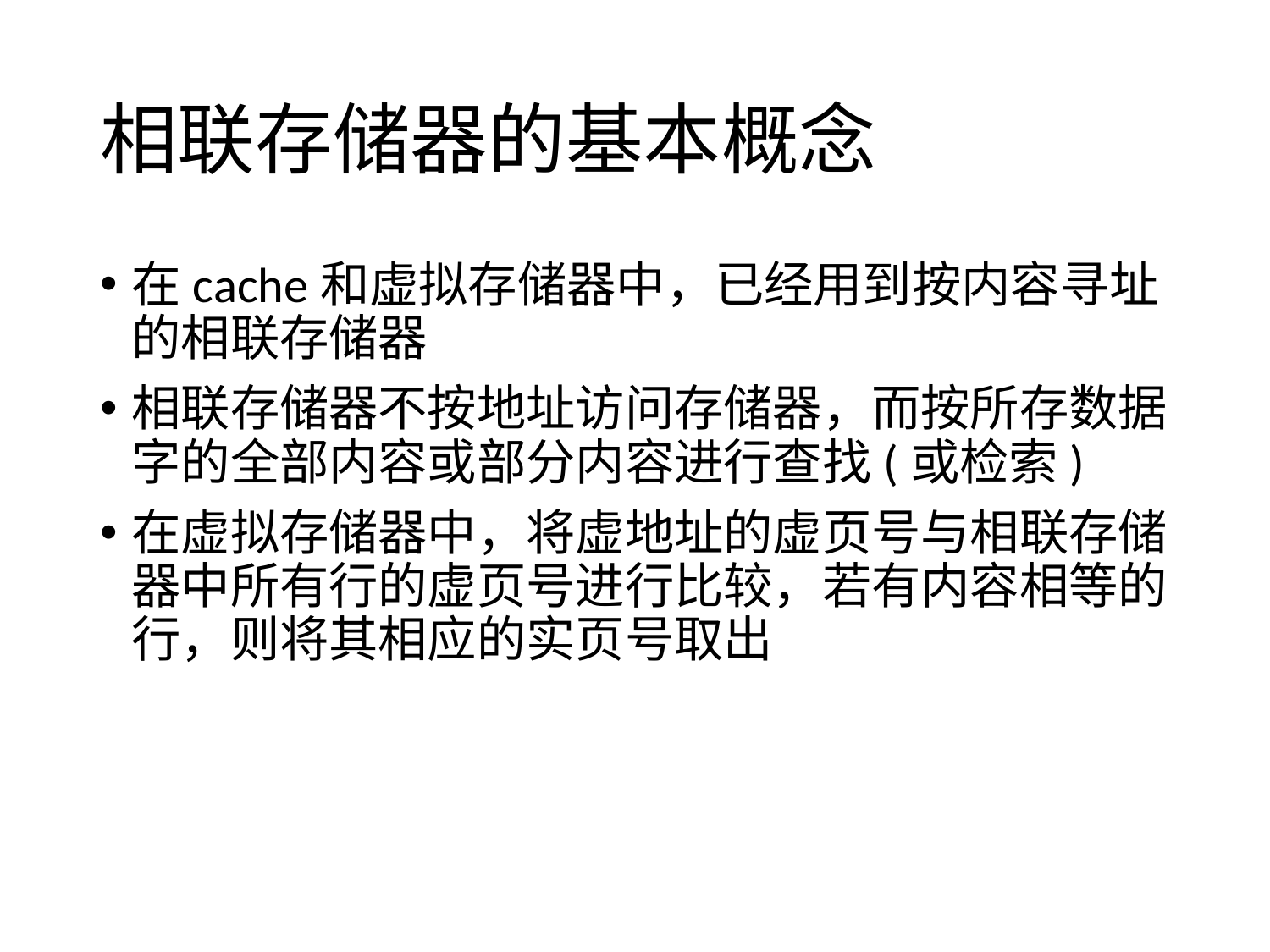

# 相联存储器的基本概念
在cache和虚拟存储器中，已经用到按内容寻址的相联存储器
相联存储器不按地址访问存储器，而按所存数据字的全部内容或部分内容进行查找(或检索)
在虚拟存储器中，将虚地址的虚页号与相联存储器中所有行的虚页号进行比较，若有内容相等的行，则将其相应的实页号取出